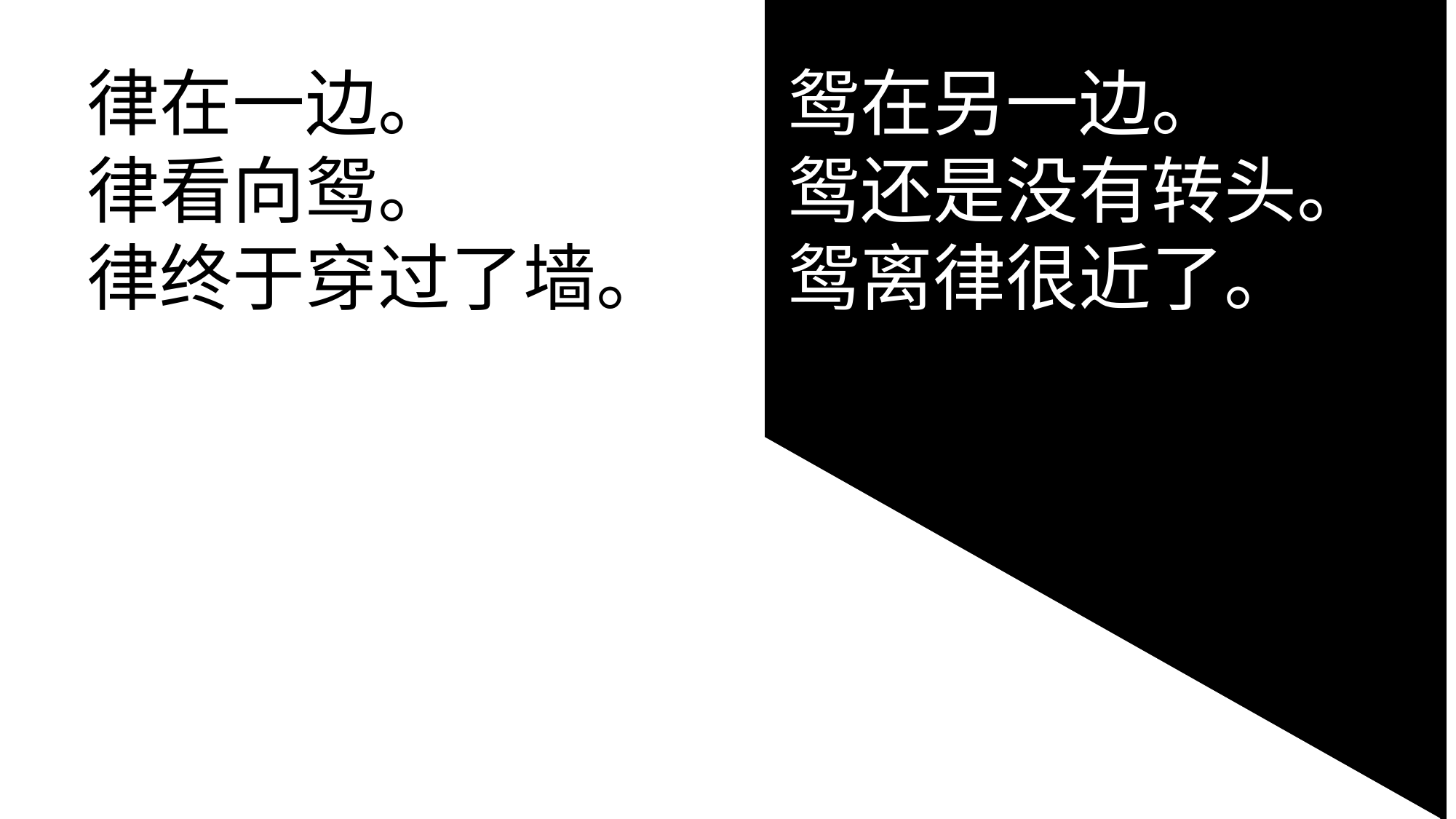

律在一边。
律看向鸳。
律终于穿过了墙。
鸳在另一边。
鸳还是没有转头。
鸳离律很近了。